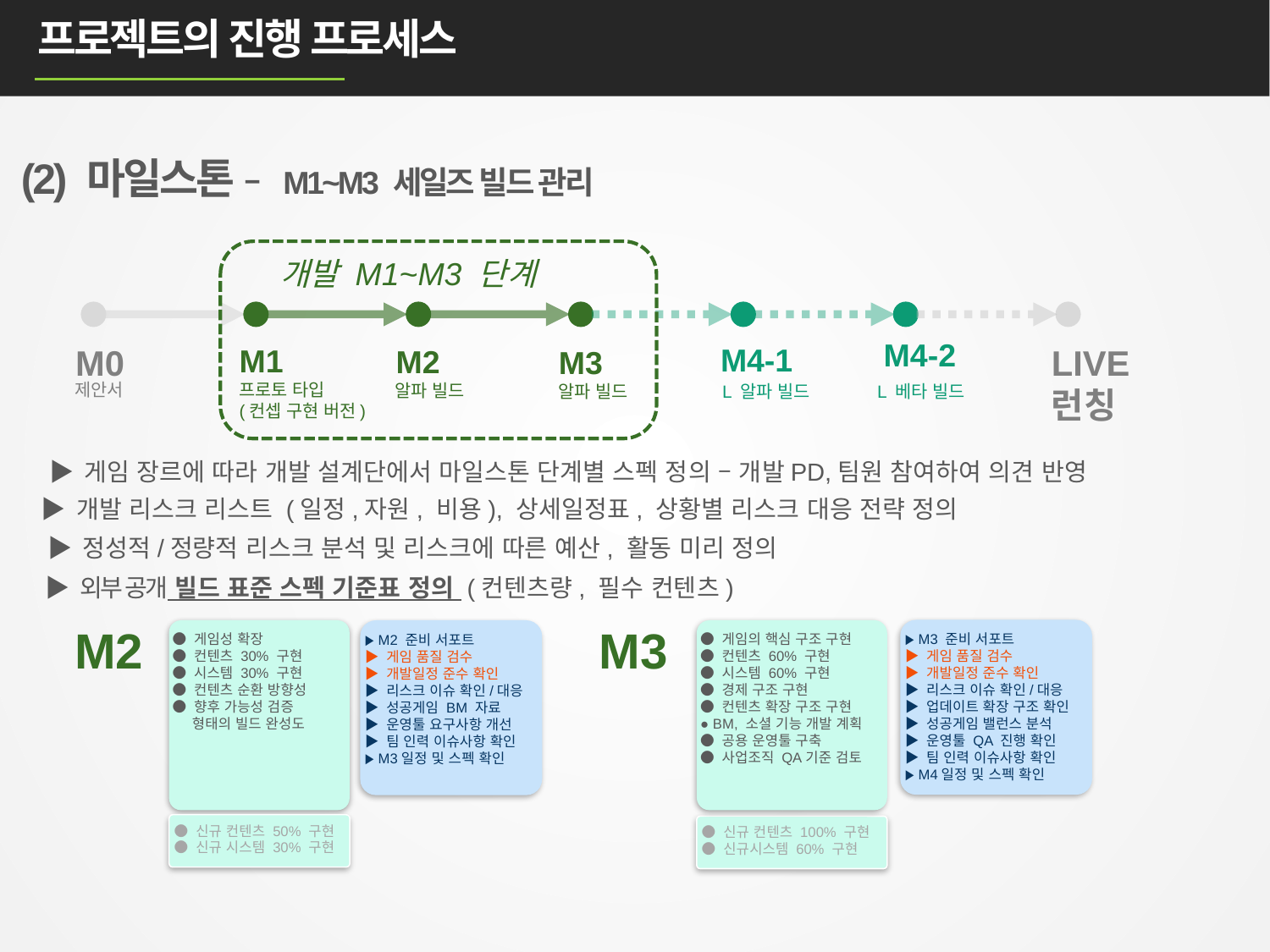

프로젝트의 진행 프로세스
(2) 마일스톤 – M1~M3 세일즈 빌드 관리

개발 M1~M3 단계

M4-2
M4-1
M0
M1
LIVE
런칭
M2
M3
제안서
프로토 타입
(컨셉 구현 버전)
알파 빌드
알파 빌드

L 알파 빌드
L 베타 빌드
▶ 게임 장르에 따라 개발 설계단에서 마일스톤 단계별 스펙 정의 – 개발PD,팀원 참여하여 의견 반영
▶ 개발 리스크 리스트 (일정,자원, 비용), 상세일정표, 상황별 리스크 대응 전략 정의
▶ 정성적/정량적 리스크 분석 및 리스크에 따른 예산, 활동 미리 정의
▶ 외부 공개 빌드 표준 스펙 기준표 정의 (컨텐츠량, 필수 컨텐츠)
M2
M3
▶ M3 준비 서포트
▶ 게임 품질 검수
▶ 개발일정 준수 확인
▶ 리스크 이슈 확인/대응
▶ 업데이트 확장 구조 확인
▶ 성공게임 밸런스 분석
▶ 운영툴 QA 진행 확인
▶ 팀 인력 이슈사항 확인
▶ M4일정 및 스펙 확인

● 게임성 확장
● 컨텐츠 30% 구현
● 시스템 30% 구현
● 컨텐츠 순환 방향성
● 향후 가능성 검증
    형태의 빌드 완성도
▶ M2 준비 서포트
▶ 게임 품질 검수
▶ 개발일정 준수 확인
▶ 리스크 이슈 확인/대응
▶ 성공게임 BM 자료
▶ 운영툴 요구사항 개선
▶ 팀 인력 이슈사항 확인
▶ M3일정 및 스펙 확인
● 게임의 핵심 구조 구현
● 컨텐츠 60% 구현
● 시스템 60% 구현
● 경제 구조 구현
● 컨텐츠 확장 구조 구현
● BM, 소셜 기능 개발 계획
● 공용 운영툴 구축
● 사업조직 QA기준 검토
 ● 신규 컨텐츠 50% 구현
 ● 신규 시스템 30% 구현
 ● 신규 컨텐츠 100% 구현
 ● 신규시스템 60% 구현